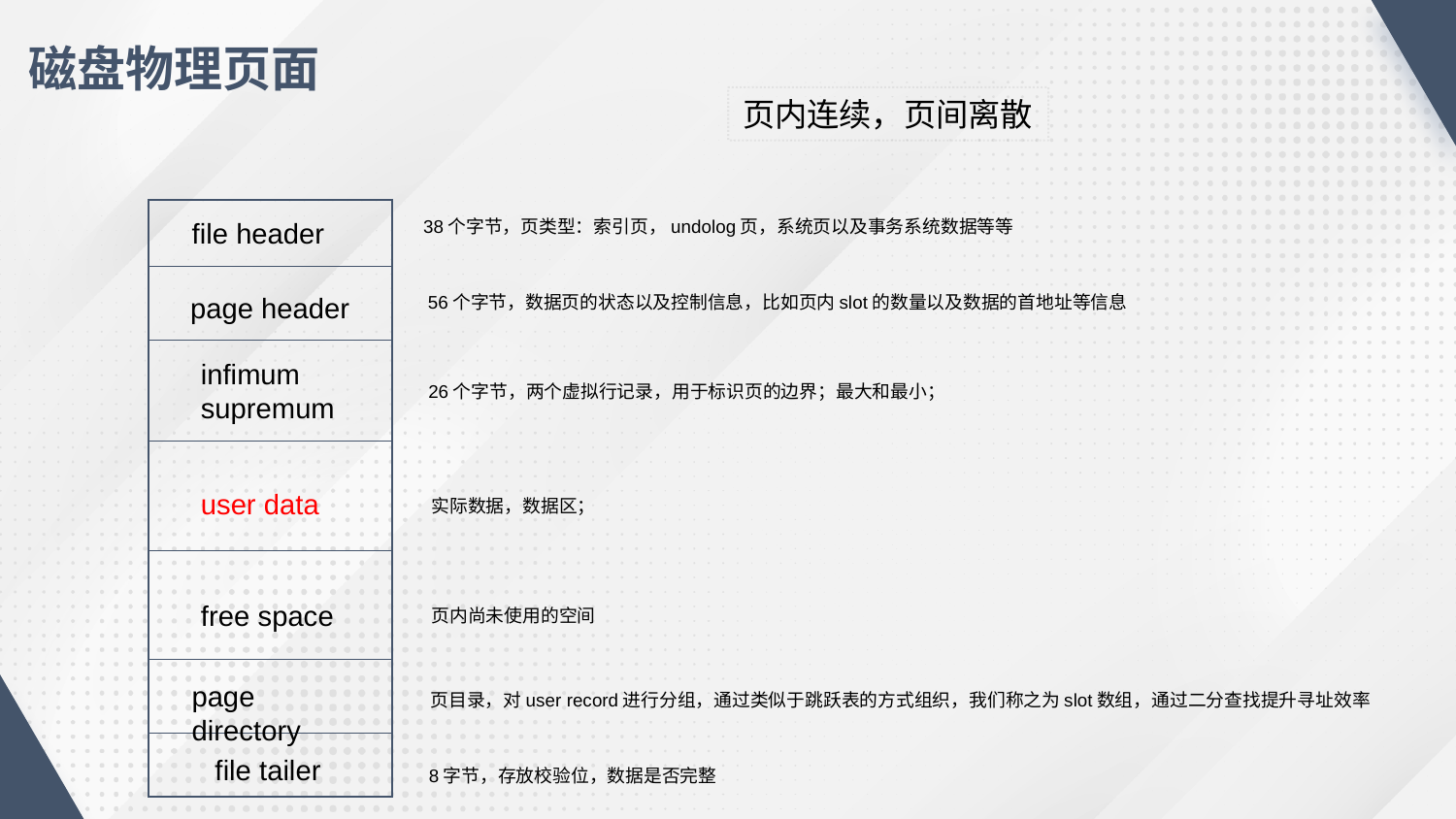

磁盘物理页面
页内连续，页间离散

file header
38个字节，页类型：索引页，undolog页，系统页以及事务系统数据等等
page header
56个字节，数据页的状态以及控制信息，比如页内slot的数量以及数据的首地址等信息
infimum
supremum
26个字节，两个虚拟行记录，用于标识页的边界；最大和最小；
user data
实际数据，数据区；
free space
页内尚未使用的空间
page directory
页目录，对user record进行分组，通过类似于跳跃表的方式组织，我们称之为slot数组，通过二分查找提升寻址效率
file tailer
8字节，存放校验位，数据是否完整